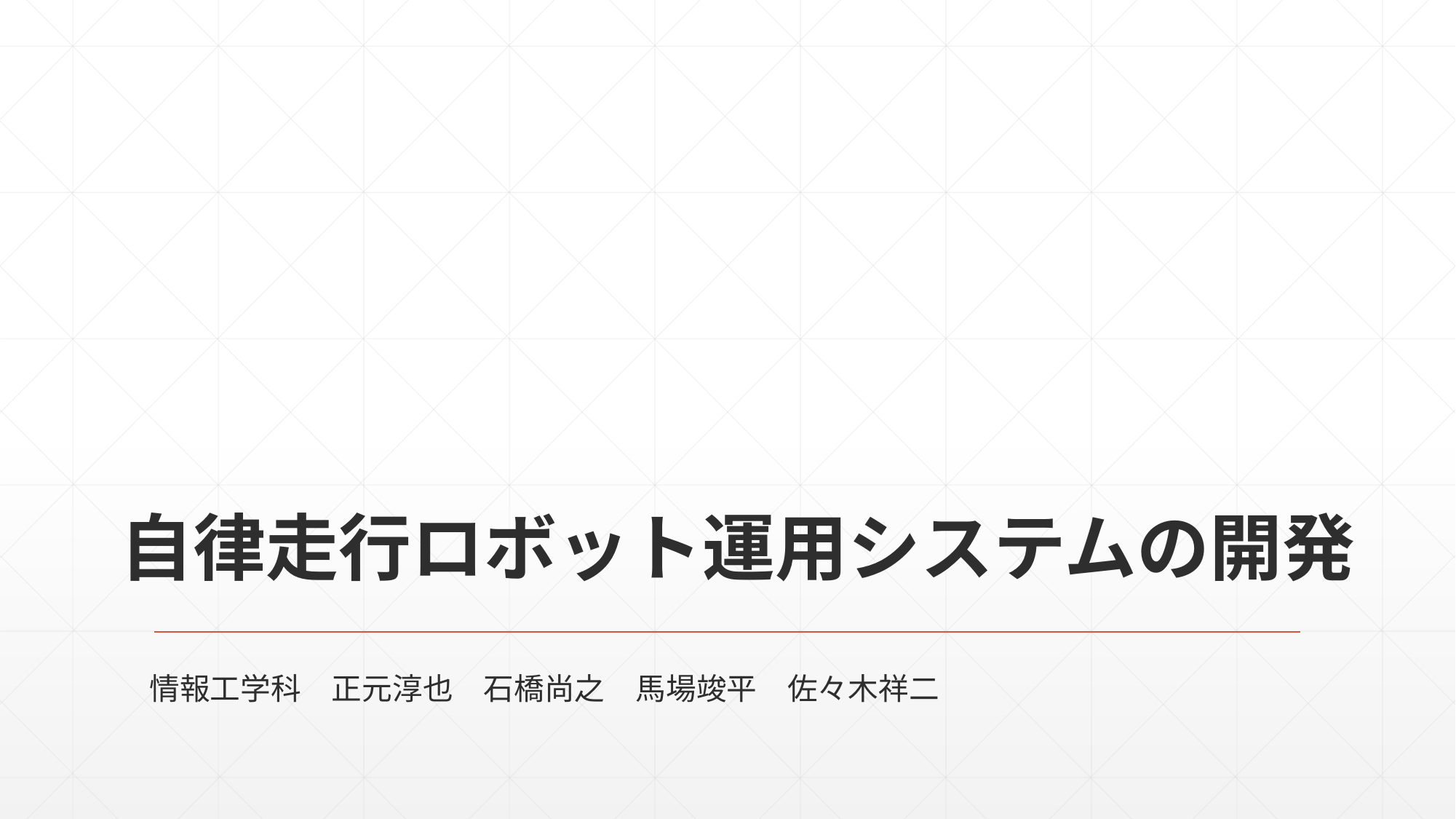

# 自律走行ロボット運用システムの開発
情報工学科　正元淳也　石橋尚之　馬場竣平　佐々木祥二